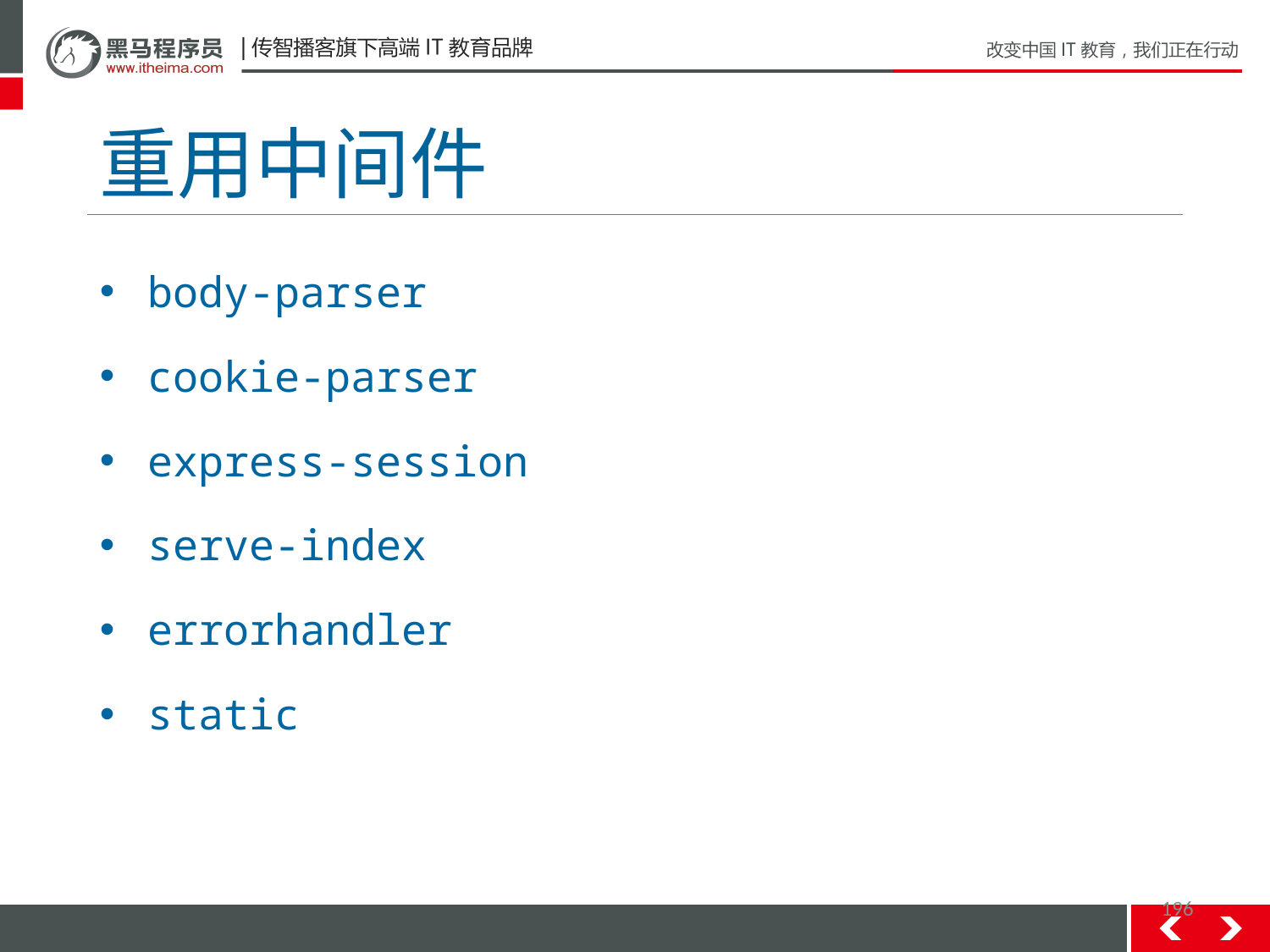

# 重用中间件
body-parser
cookie-parser
express-session
serve-index
errorhandler
static
196